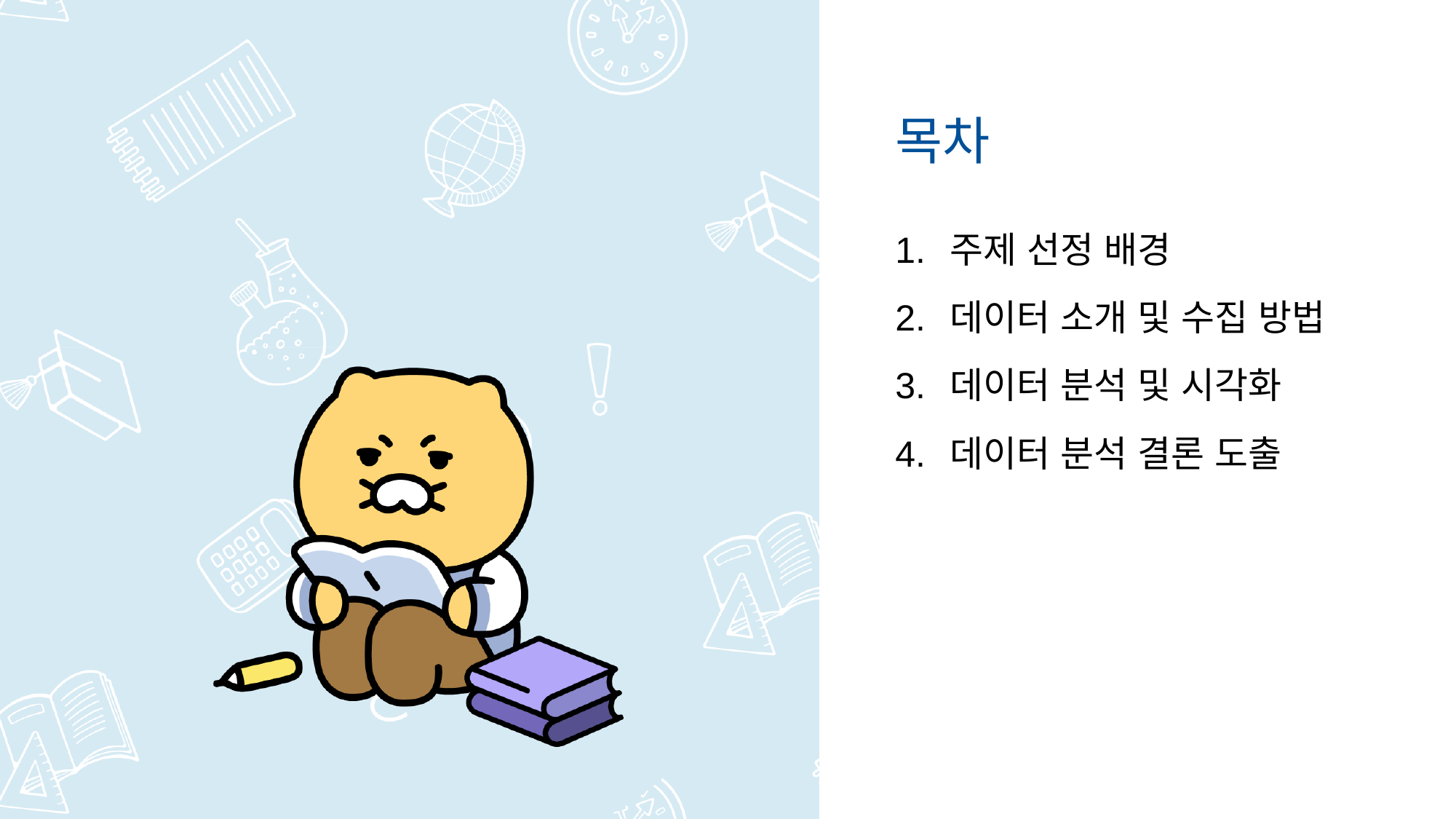

# 목차
주제 선정 배경
데이터 소개 및 수집 방법
데이터 분석 및 시각화
데이터 분석 결론 도출